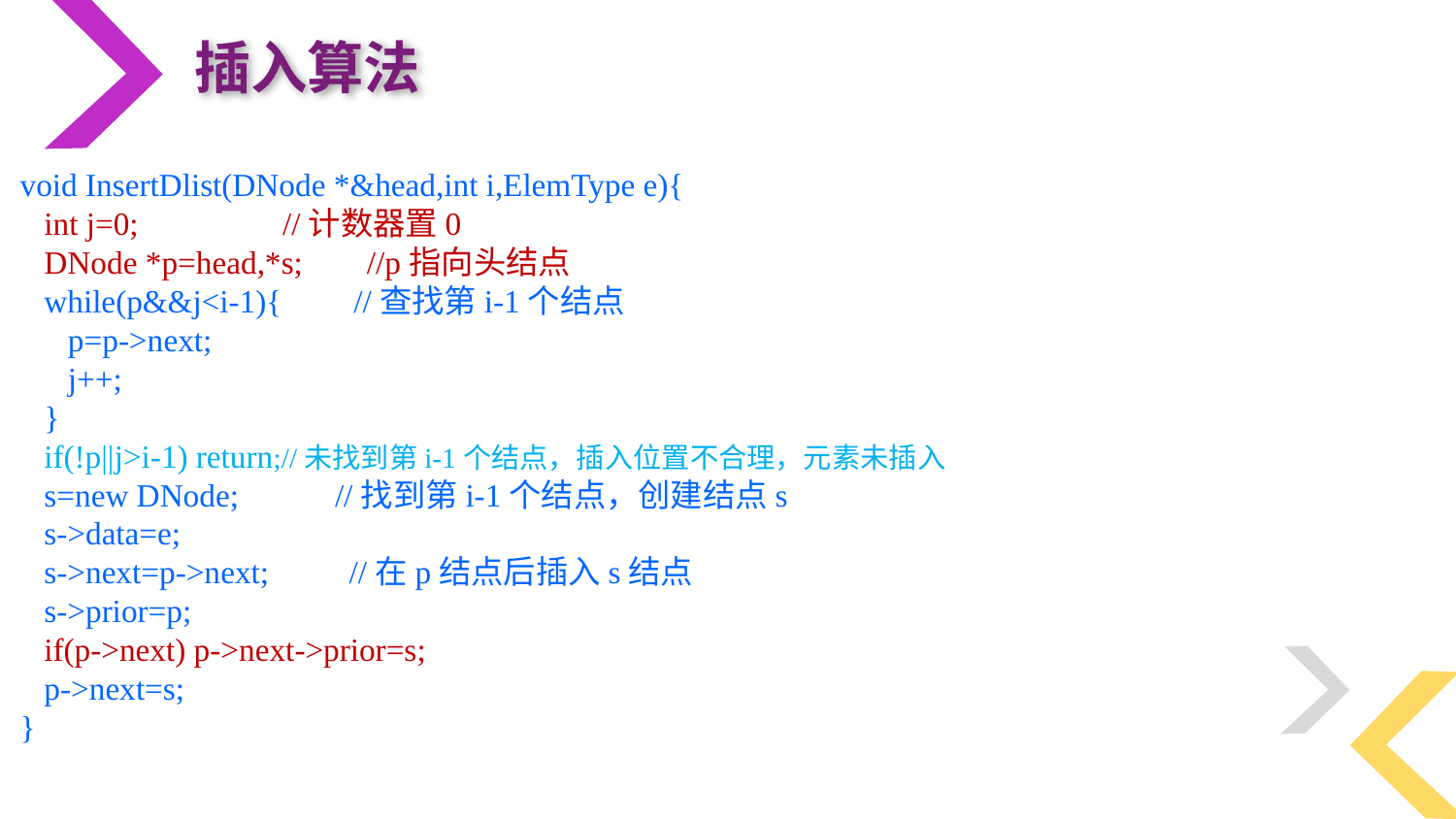

插入算法
void InsertDlist(DNode *&head,int i,ElemType e){
   int j=0;                  //计数器置0
   DNode *p=head,*s;        //p指向头结点
   while(p&&j<i-1){         //查找第i-1个结点
      p=p->next;
      j++;
   }
   if(!p||j>i-1) return;//未找到第i-1个结点，插入位置不合理，元素未插入
   s=new DNode;            //找到第i-1个结点，创建结点s
   s->data=e;
   s->next=p->next;          //在p结点后插入s结点
   s->prior=p;
   if(p->next) p->next->prior=s;
   p->next=s;
}